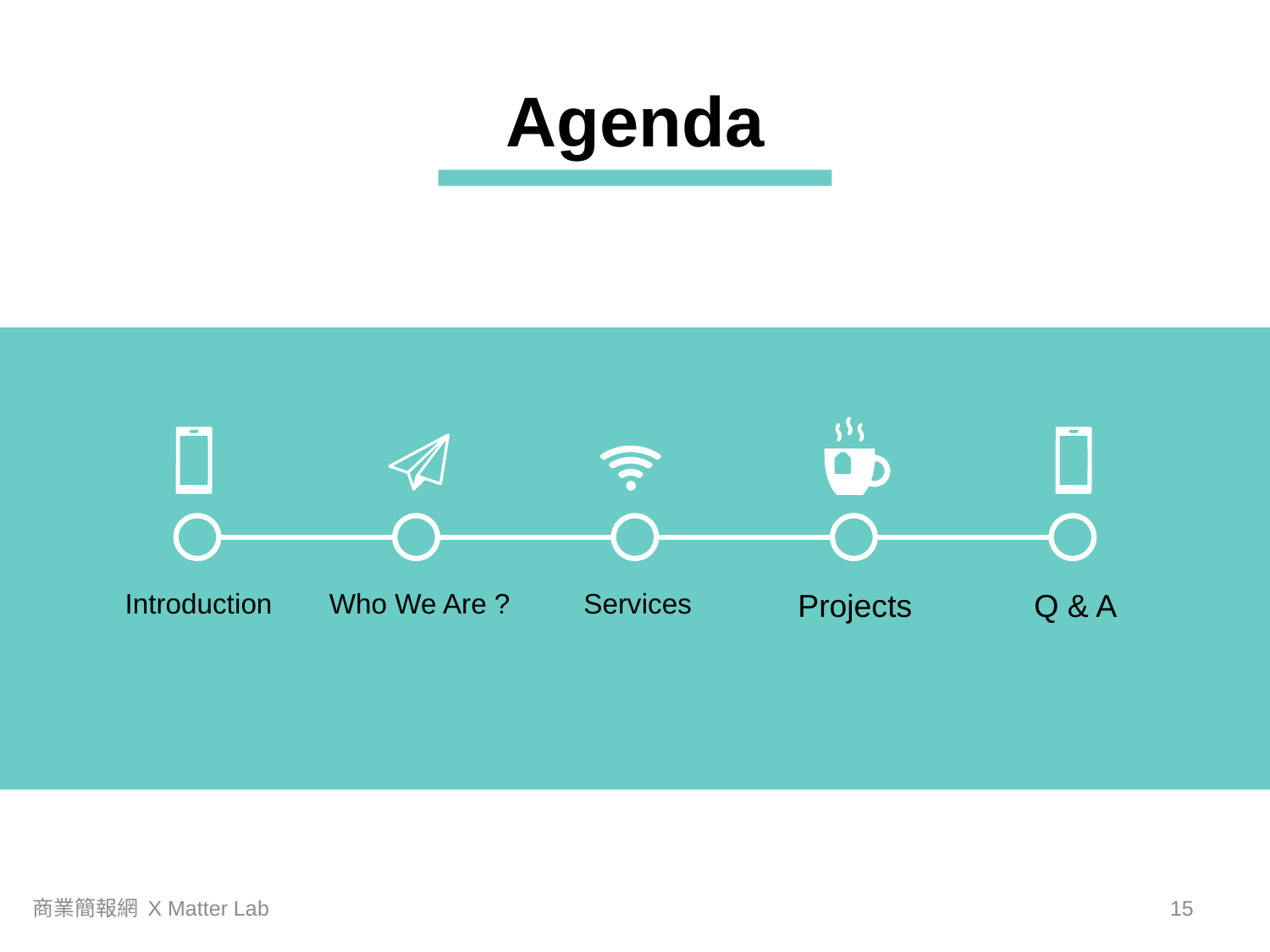

Agenda

Introduction
Who We Are ?
Services
Projects
Q & A
商業簡報網 X Matter Lab
15